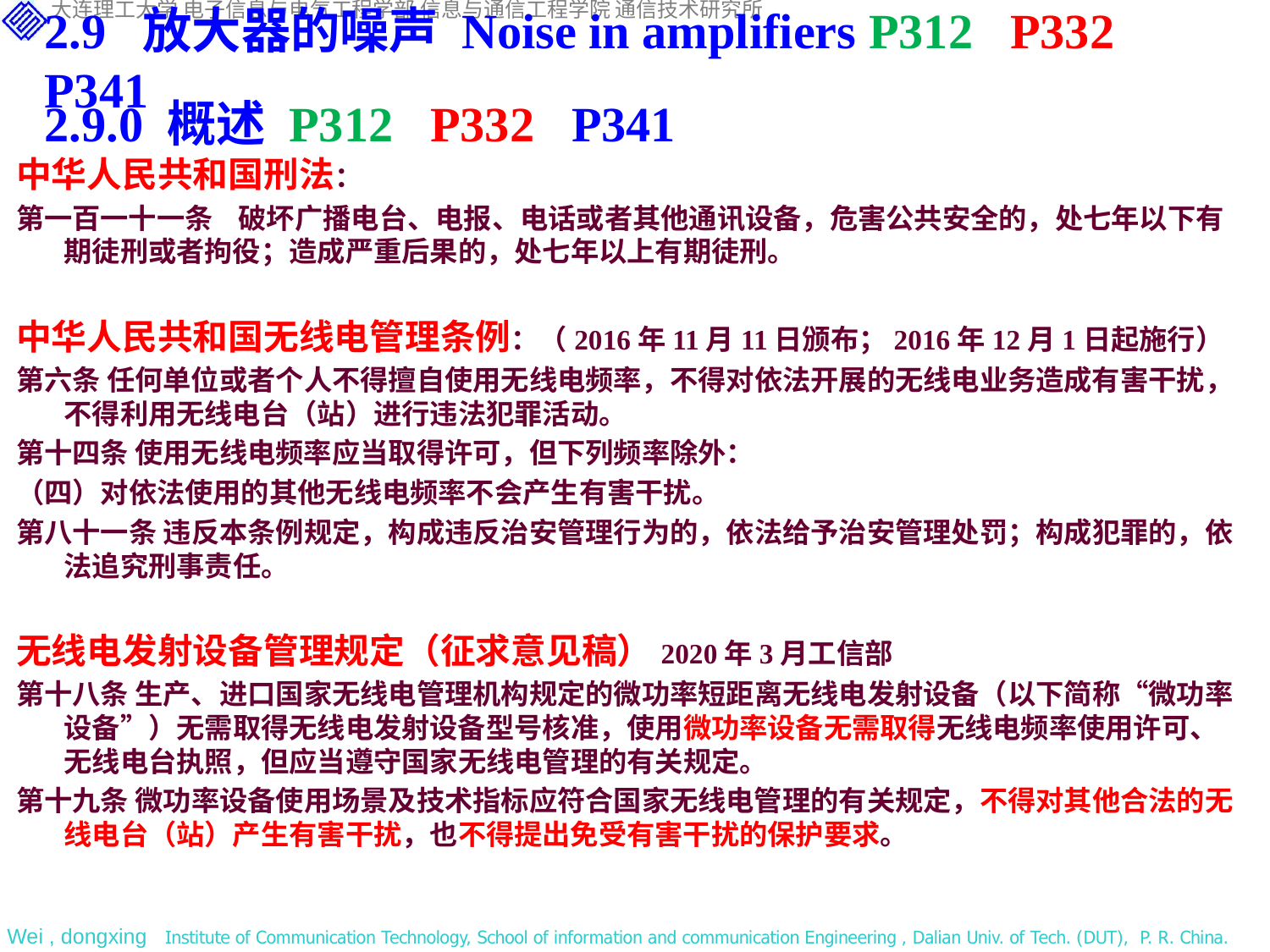

2.9  放大器的噪声 Noise in amplifiers P312   P332   P341
2.9.0 概述 P312   P332   P341
中华人民共和国刑法：
第一百一十一条    破坏广播电台、电报、电话或者其他通讯设备，危害公共安全的，处七年以下有期徒刑或者拘役；造成严重后果的，处七年以上有期徒刑。

中华人民共和国无线电管理条例：（2016年11月11日颁布；2016年12月1日起施行）
第六条 任何单位或者个人不得擅自使用无线电频率，不得对依法开展的无线电业务造成有害干扰，不得利用无线电台（站）进行违法犯罪活动。
第十四条 使用无线电频率应当取得许可，但下列频率除外：
（四）对依法使用的其他无线电频率不会产生有害干扰。
第八十一条 违反本条例规定，构成违反治安管理行为的，依法给予治安管理处罚；构成犯罪的，依法追究刑事责任。

无线电发射设备管理规定（征求意见稿）2020年3月工信部
第十八条 生产、进口国家无线电管理机构规定的微功率短距离无线电发射设备（以下简称“微功率设备”）无需取得无线电发射设备型号核准，使用微功率设备无需取得无线电频率使用许可、无线电台执照，但应当遵守国家无线电管理的有关规定。
第十九条 微功率设备使用场景及技术指标应符合国家无线电管理的有关规定，不得对其他合法的无线电台（站）产生有害干扰，也不得提出免受有害干扰的保护要求。